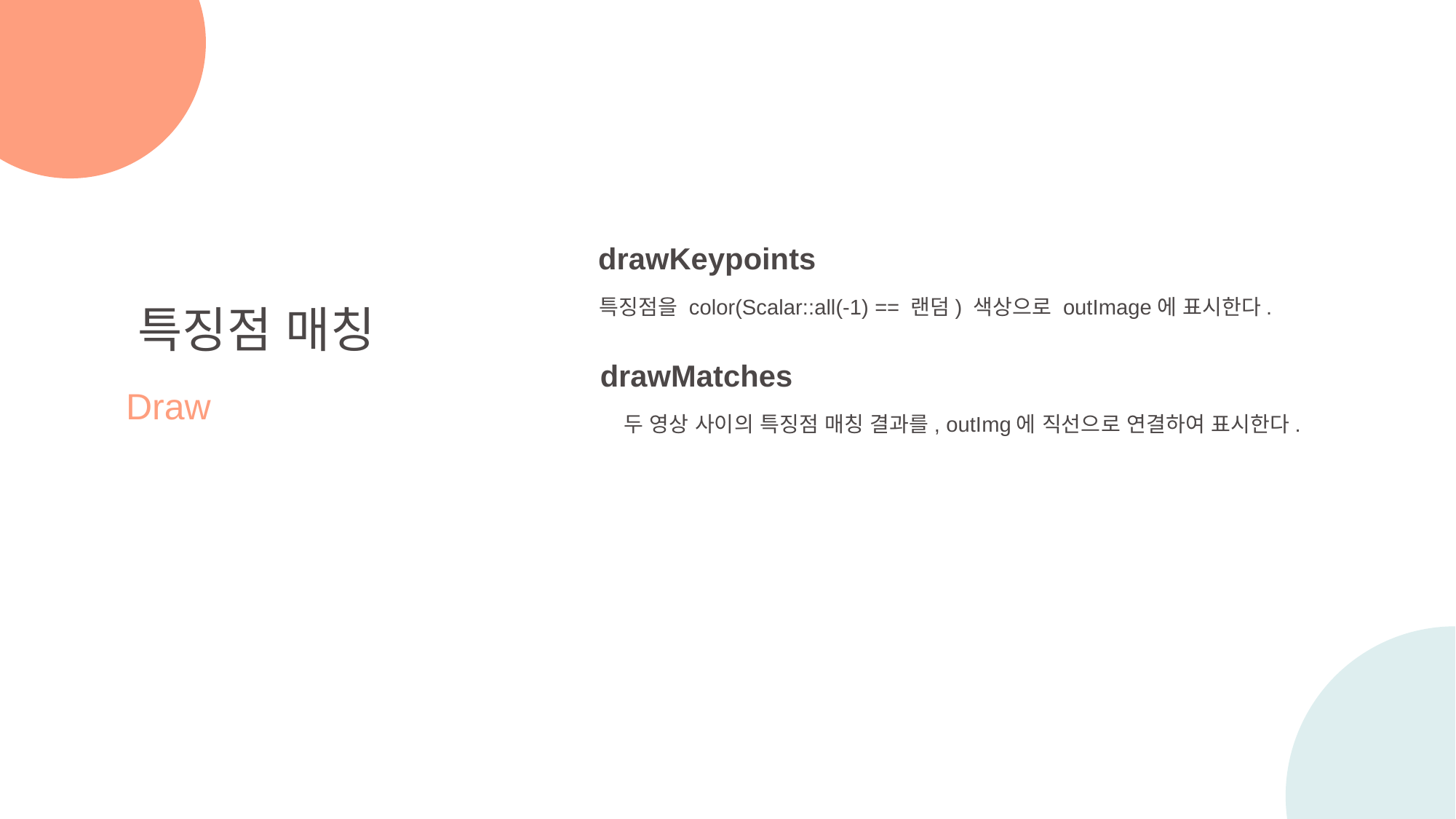

drawKeypoints
특징점을 color(Scalar::all(-1) == 랜덤) 색상으로 outImage에 표시한다.
특징점 매칭
Draw
drawMatches
두 영상 사이의 특징점 매칭 결과를, outImg에 직선으로 연결하여 표시한다.